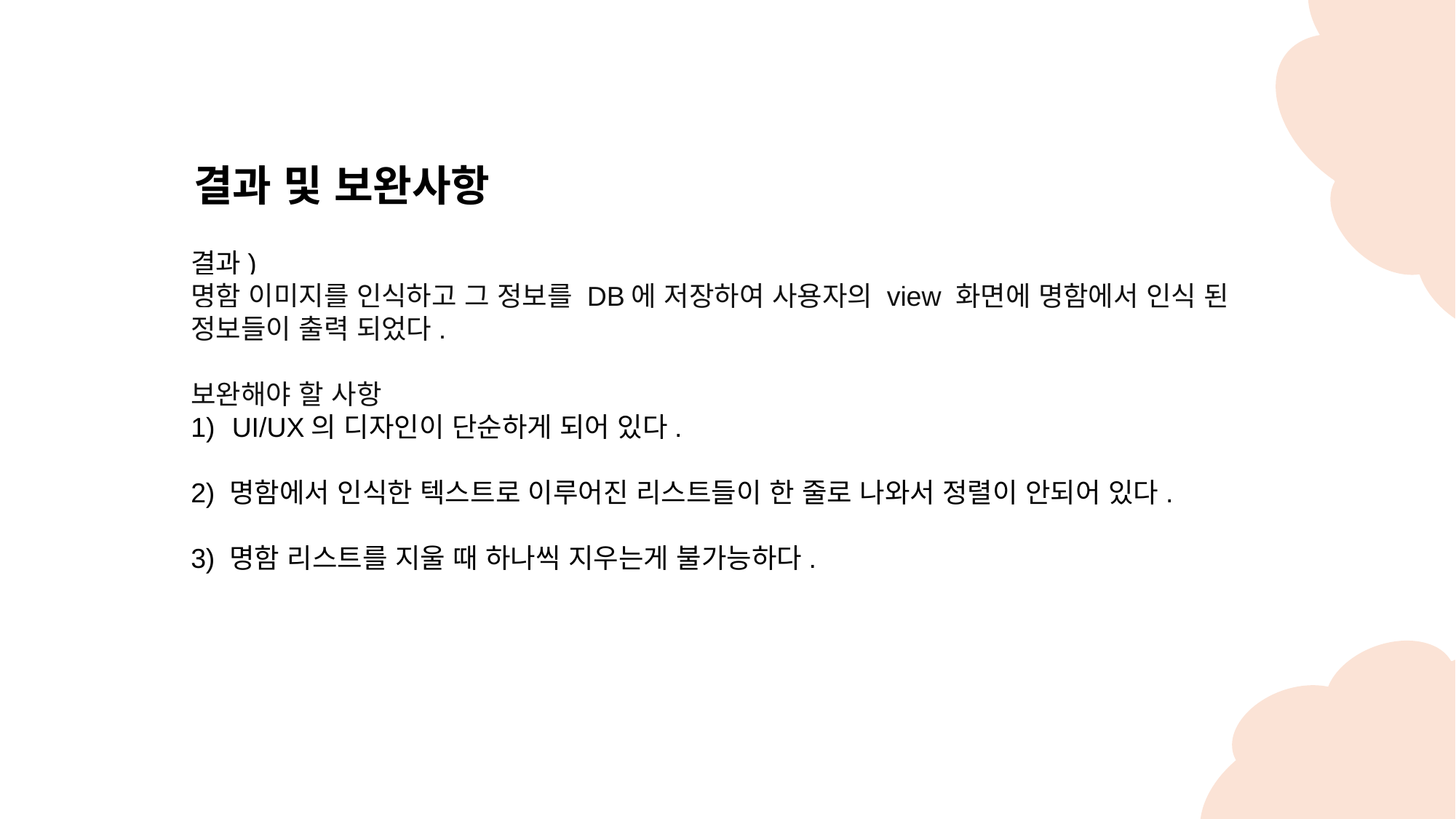

결과 및 보완사항
결과)
명함 이미지를 인식하고 그 정보를 DB에 저장하여 사용자의 view 화면에 명함에서 인식 된
정보들이 출력 되었다.

보완해야 할 사항
UI/UX의 디자인이 단순하게 되어 있다.

2) 명함에서 인식한 텍스트로 이루어진 리스트들이 한 줄로 나와서 정렬이 안되어 있다.

3) 명함 리스트를 지울 때 하나씩 지우는게 불가능하다.